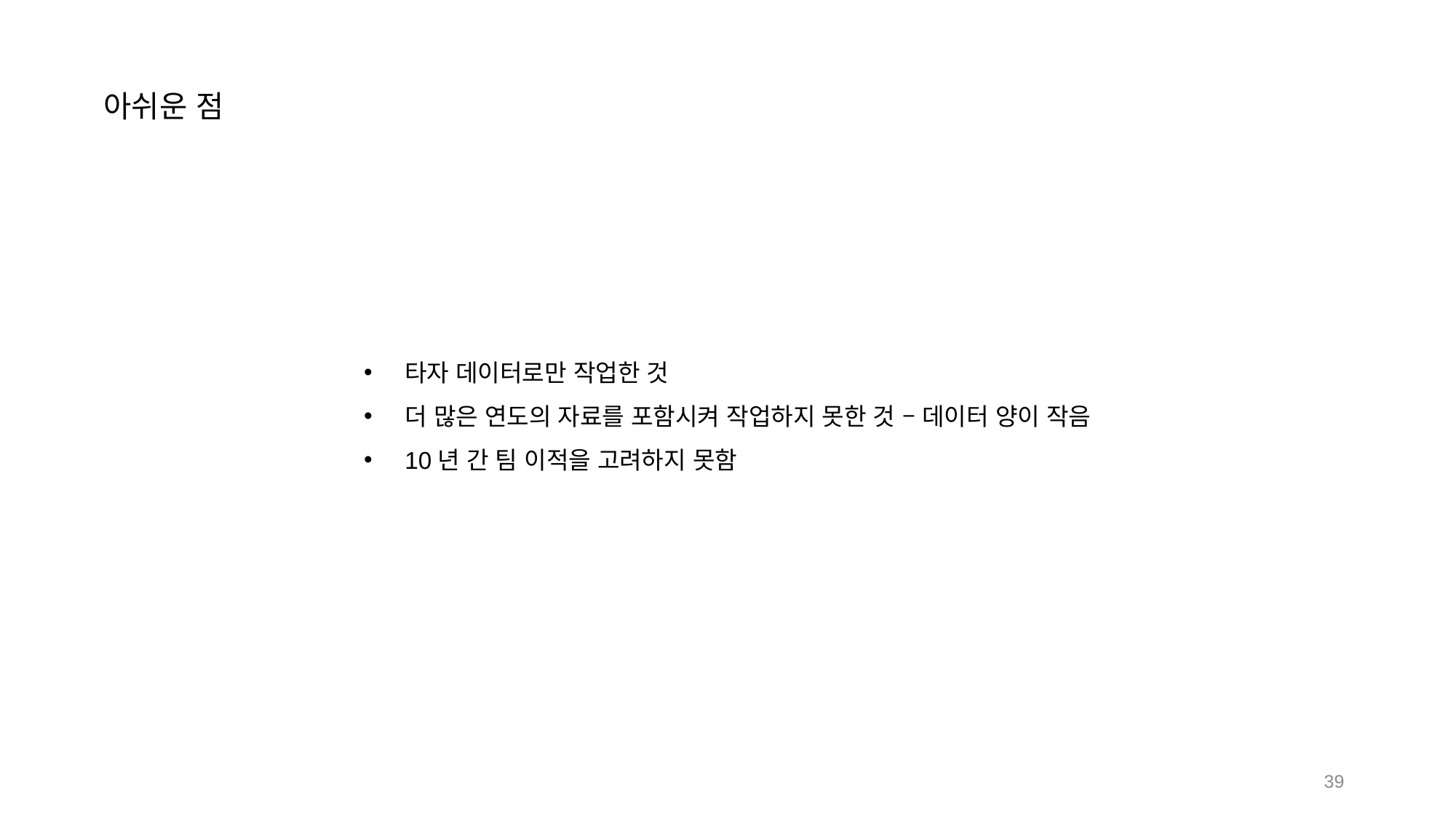

아쉬운 점
타자 데이터로만 작업한 것
더 많은 연도의 자료를 포함시켜 작업하지 못한 것 – 데이터 양이 작음
10년 간 팀 이적을 고려하지 못함
39